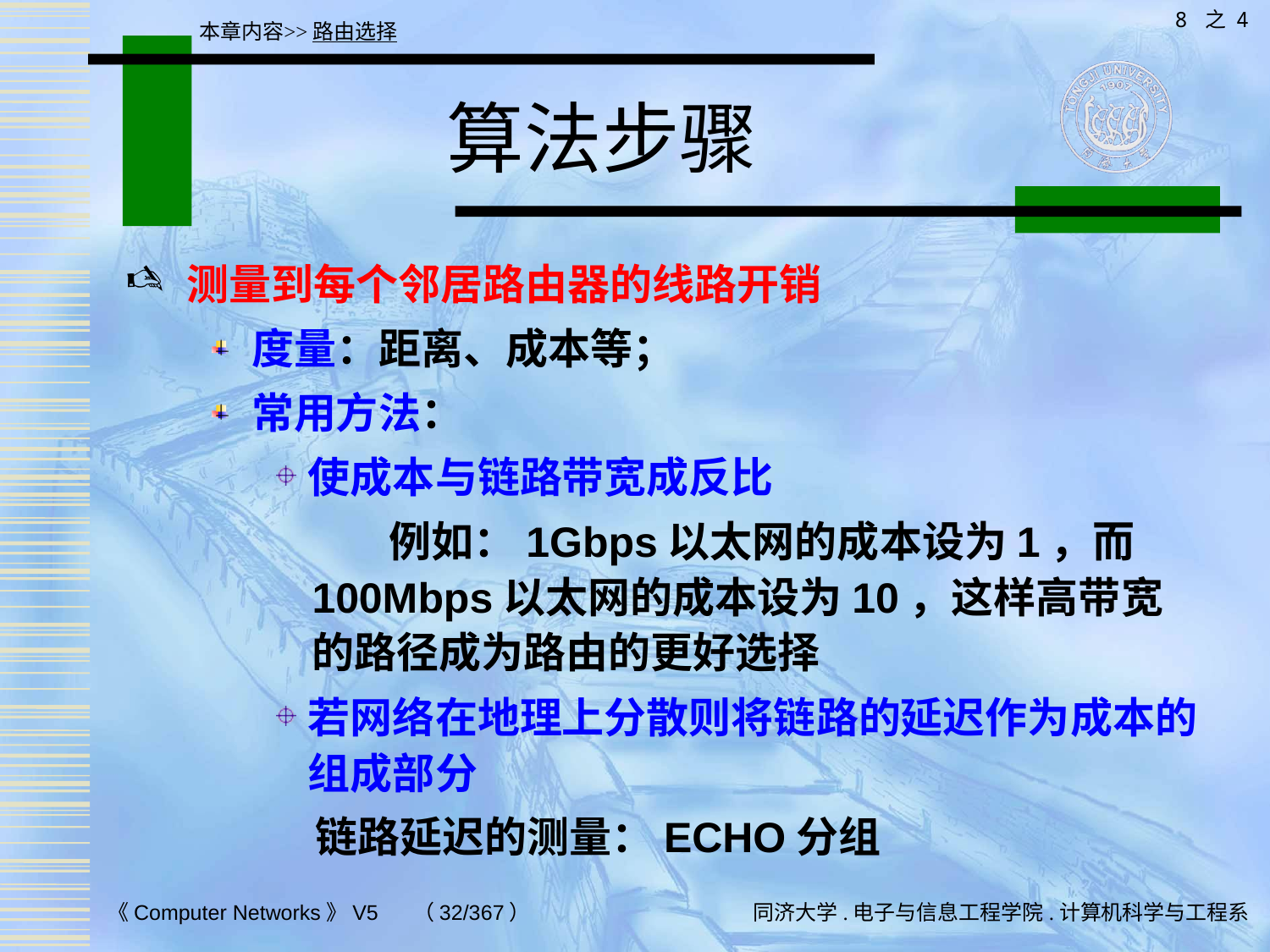

8 之 4
本章内容>>路由选择
# 算法步骤
测量到每个邻居路由器的线路开销
度量：距离、成本等；
常用方法：
使成本与链路带宽成反比
       例如：1Gbps以太网的成本设为1，而100Mbps以太网的成本设为10，这样高带宽的路径成为路由的更好选择
若网络在地理上分散则将链路的延迟作为成本的组成部分
   链路延迟的测量：ECHO分组